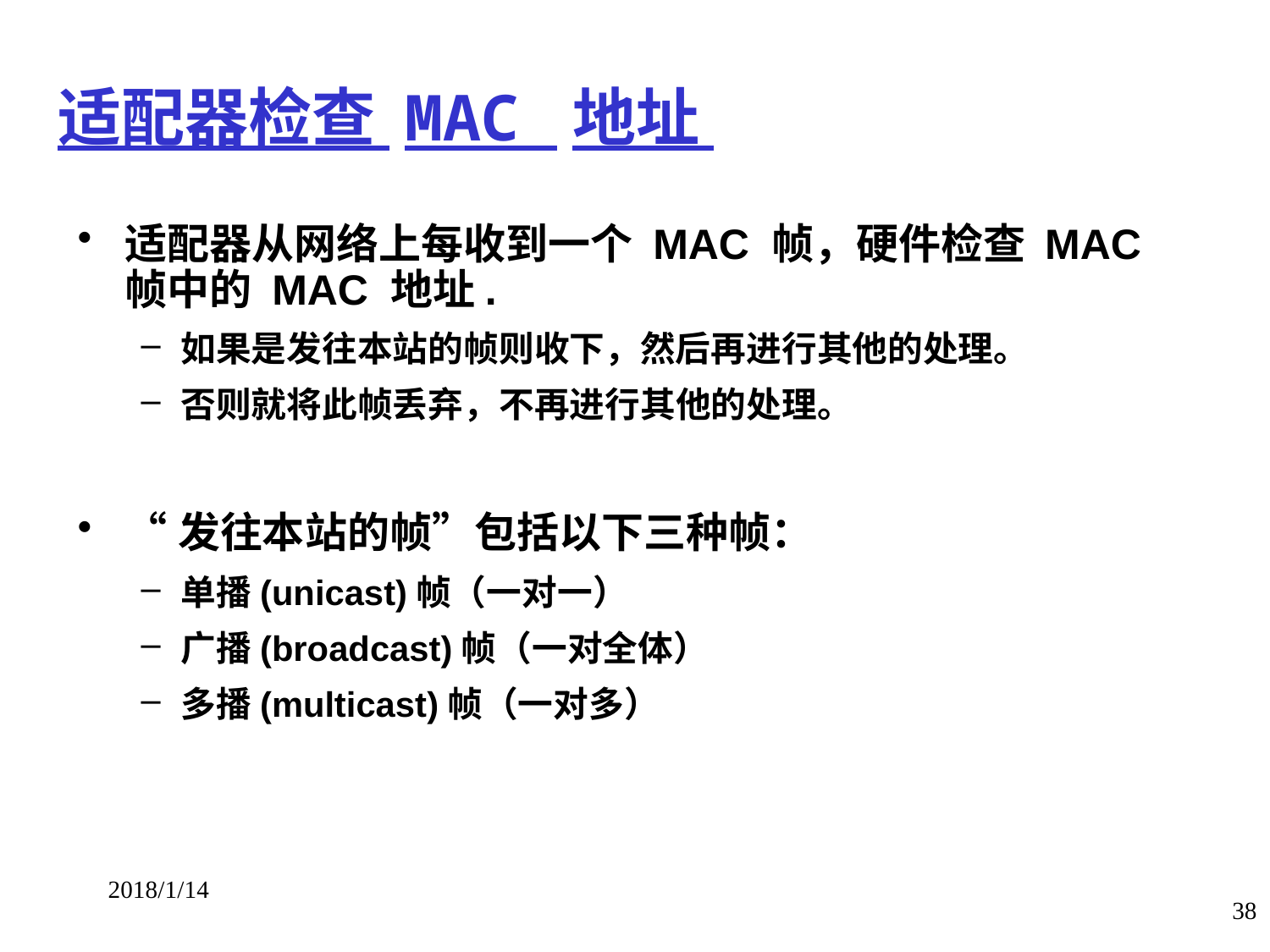

# 适配器检查 MAC 地址
适配器从网络上每收到一个 MAC 帧，硬件检查 MAC 帧中的 MAC 地址.
如果是发往本站的帧则收下，然后再进行其他的处理。
否则就将此帧丢弃，不再进行其他的处理。

“发往本站的帧”包括以下三种帧：
单播(unicast)帧（一对一）
广播(broadcast)帧（一对全体）
多播(multicast)帧（一对多）
2018/1/14
38